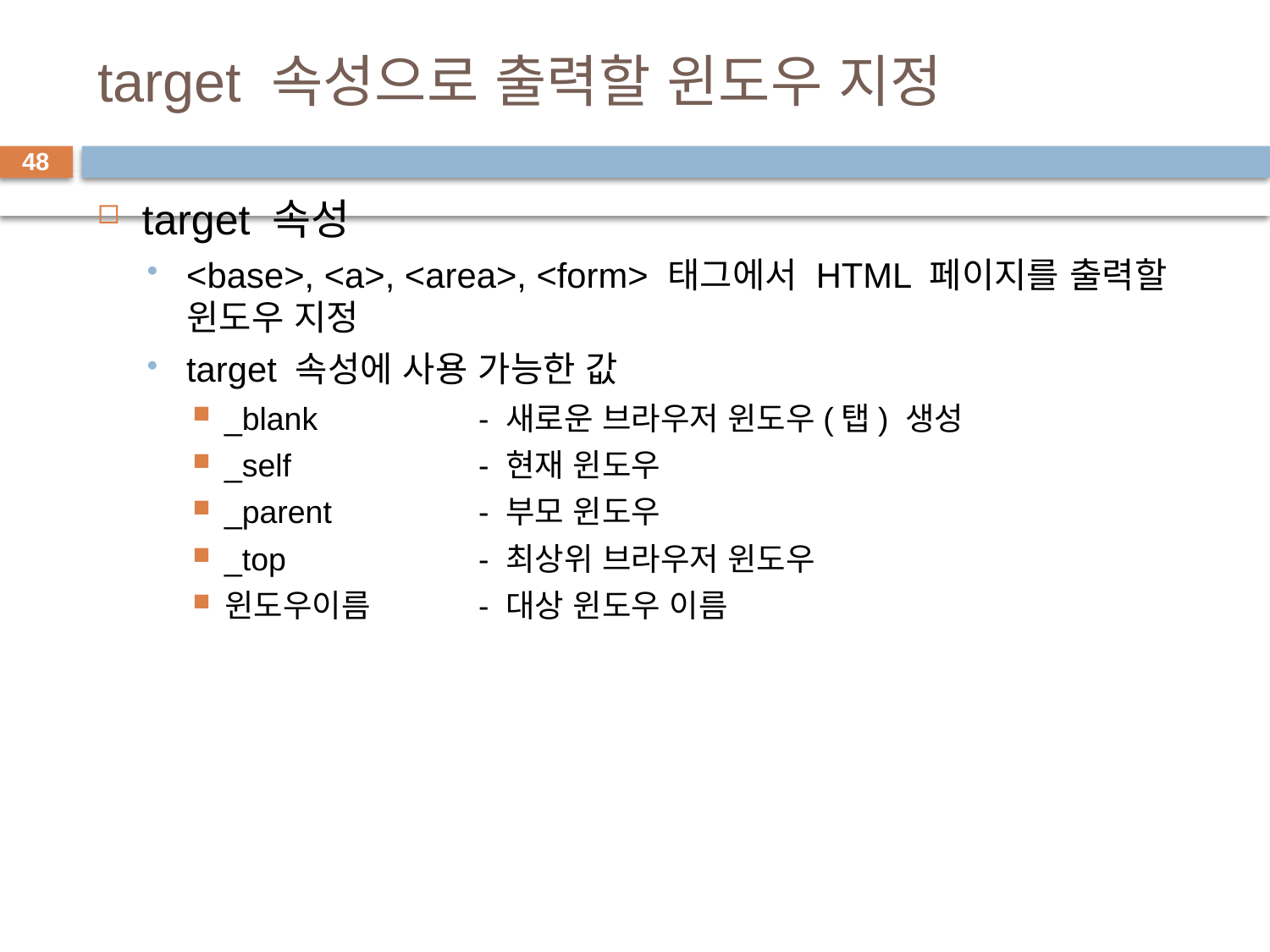

# target 속성으로 출력할 윈도우 지정
48
target 속성
<base>, <a>, <area>, <form> 태그에서 HTML 페이지를 출력할 윈도우 지정
target 속성에 사용 가능한 값
_blank 		- 새로운 브라우저 윈도우(탭) 생성
_self 		- 현재 윈도우
_parent 		- 부모 윈도우
_top 		- 최상위 브라우저 윈도우
윈도우이름 	- 대상 윈도우 이름